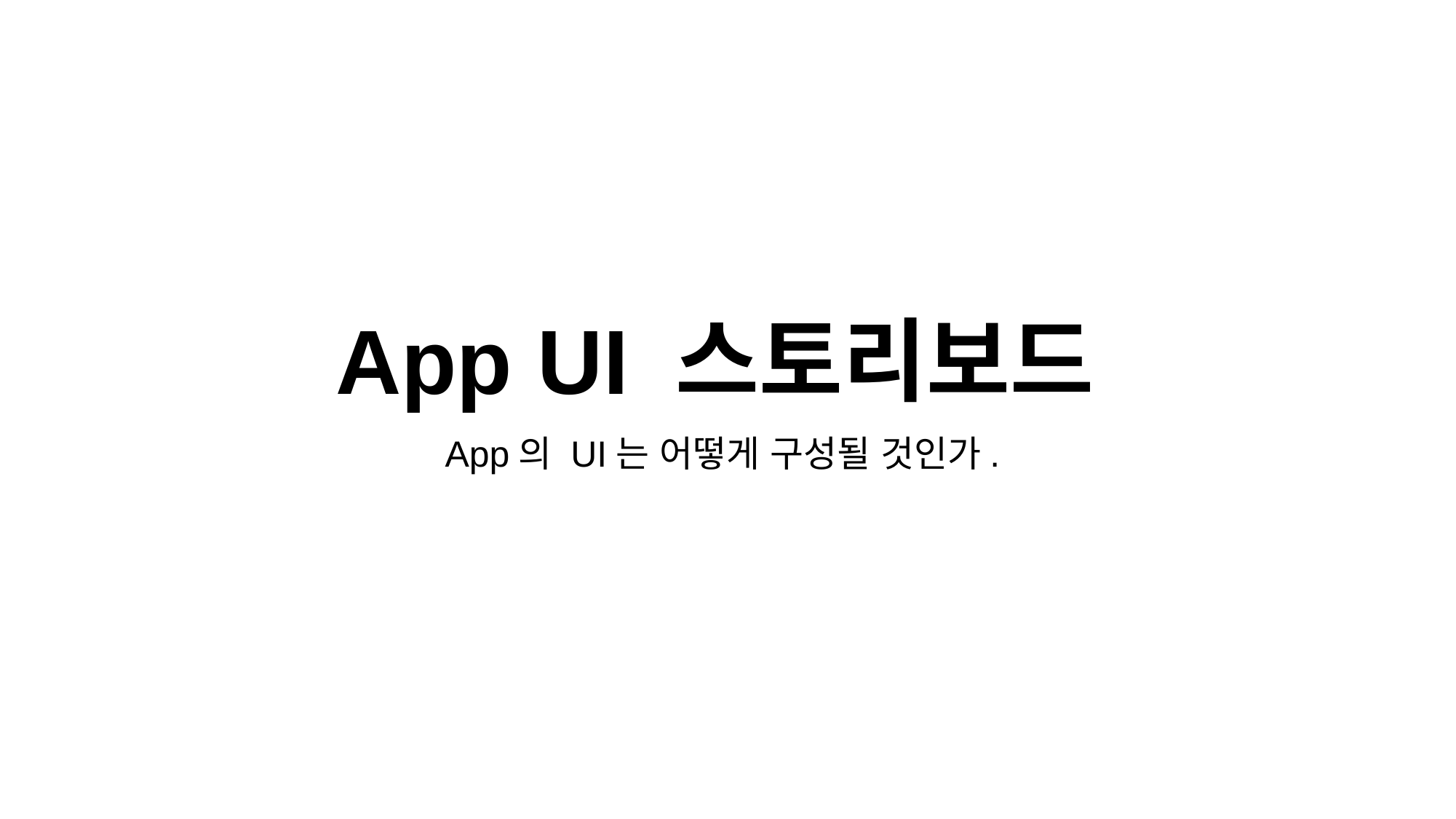

# App UI 스토리보드
App의 UI는 어떻게 구성될 것인가.